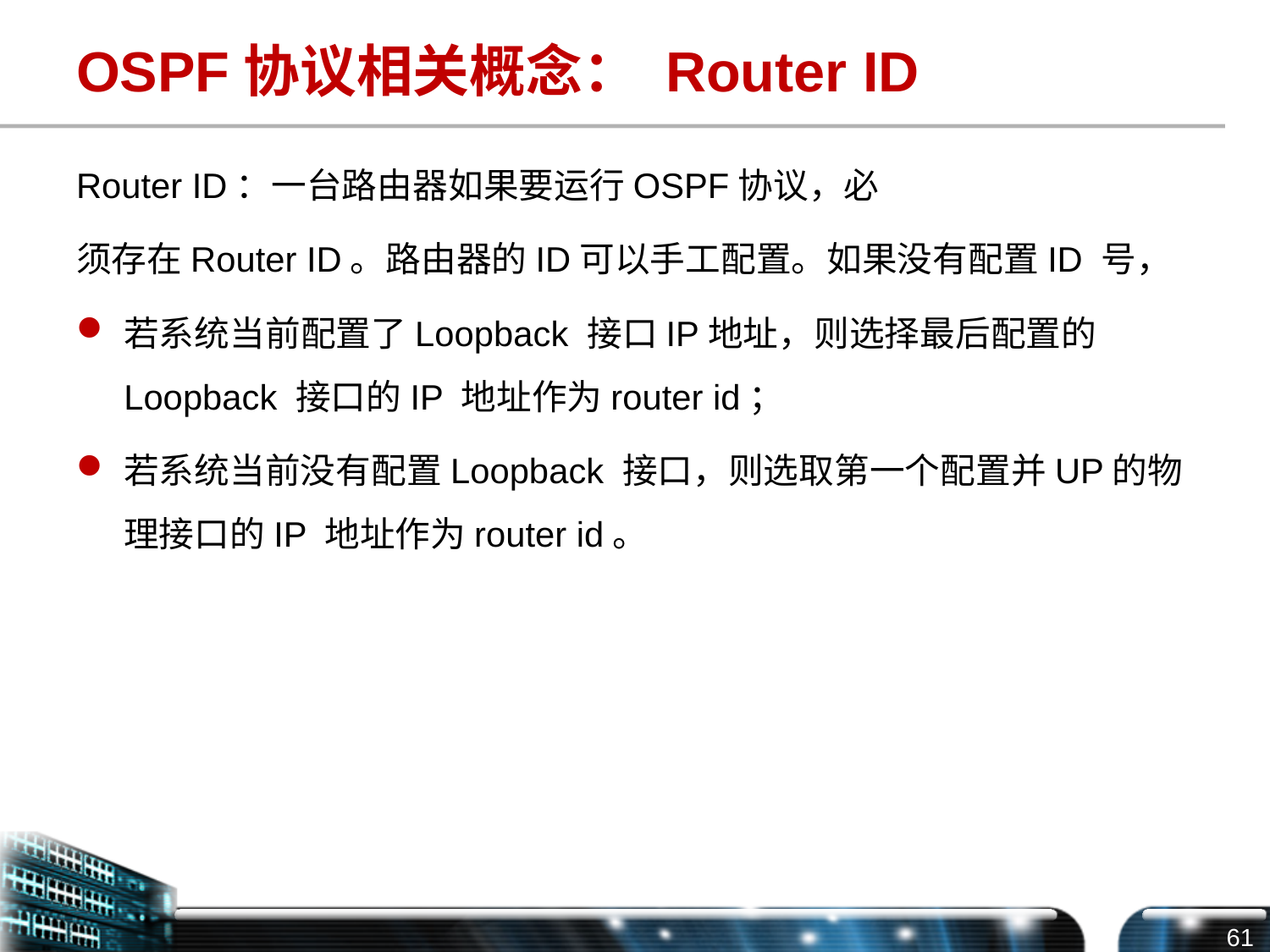

# OSPF协议相关概念： Router ID
Router ID：一台路由器如果要运行OSPF协议，必
须存在Router ID。路由器的ID可以手工配置。如果没有配置ID 号，
若系统当前配置了Loopback 接口IP地址，则选择最后配置的Loopback 接口的IP 地址作为router id；
若系统当前没有配置Loopback 接口，则选取第一个配置并UP的物理接口的IP 地址作为router id。